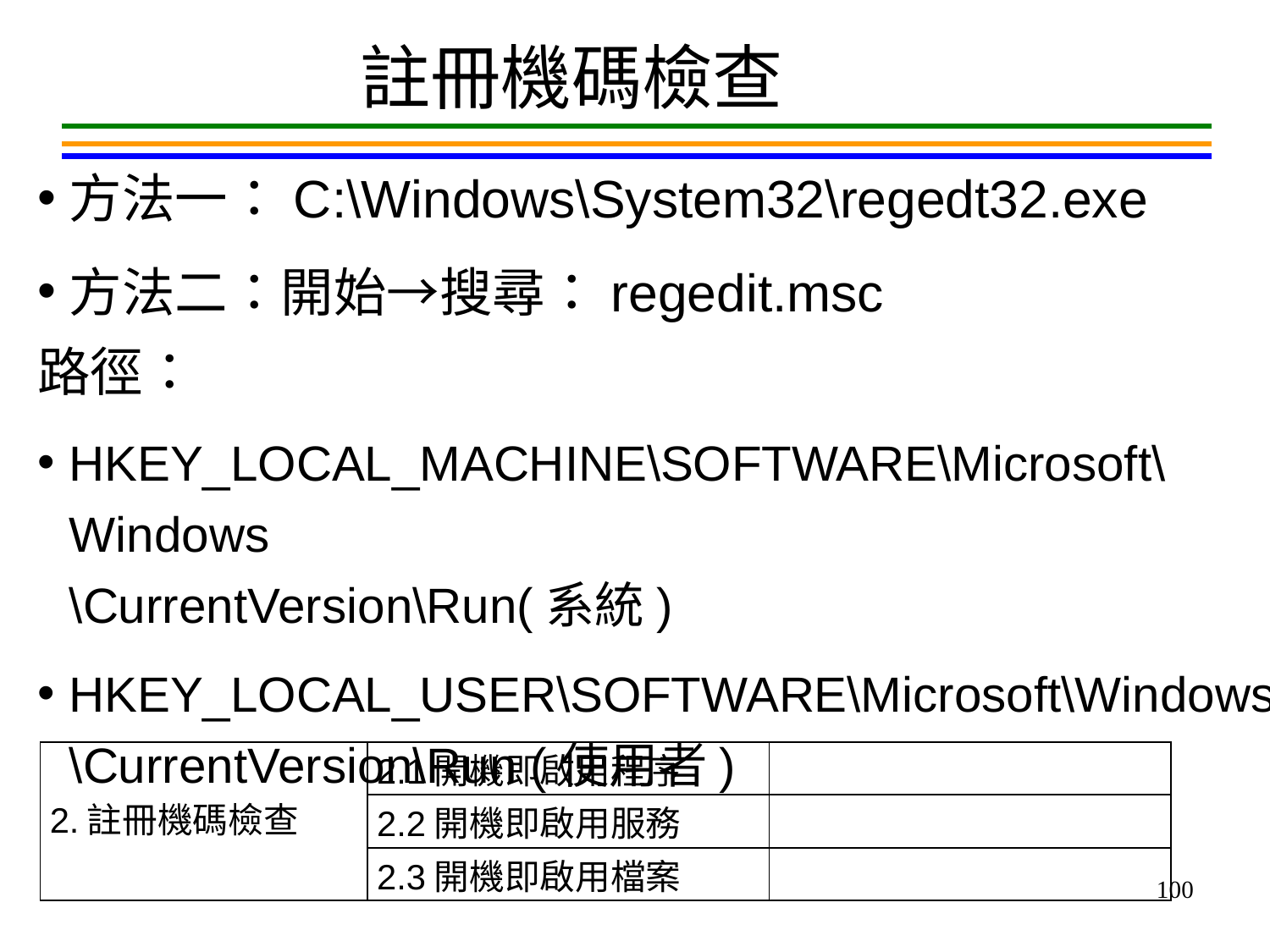

註冊機碼檢查
方法一：C:\Windows\System32\regedt32.exe
方法二：開始→搜尋：regedit.msc
路徑：
HKEY_LOCAL_MACHINE\SOFTWARE\Microsoft\Windows
\CurrentVersion\Run(系統)
HKEY_LOCAL_USER\SOFTWARE\Microsoft\Windows
\CurrentVersion\Run (使用者)
| 2.註冊機碼檢查 | 2.1開機即啟用程序 |  |
| --- | --- | --- |
|  | 2.2開機即啟用服務 |  |
|  | 2.3開機即啟用檔案 |  |
100